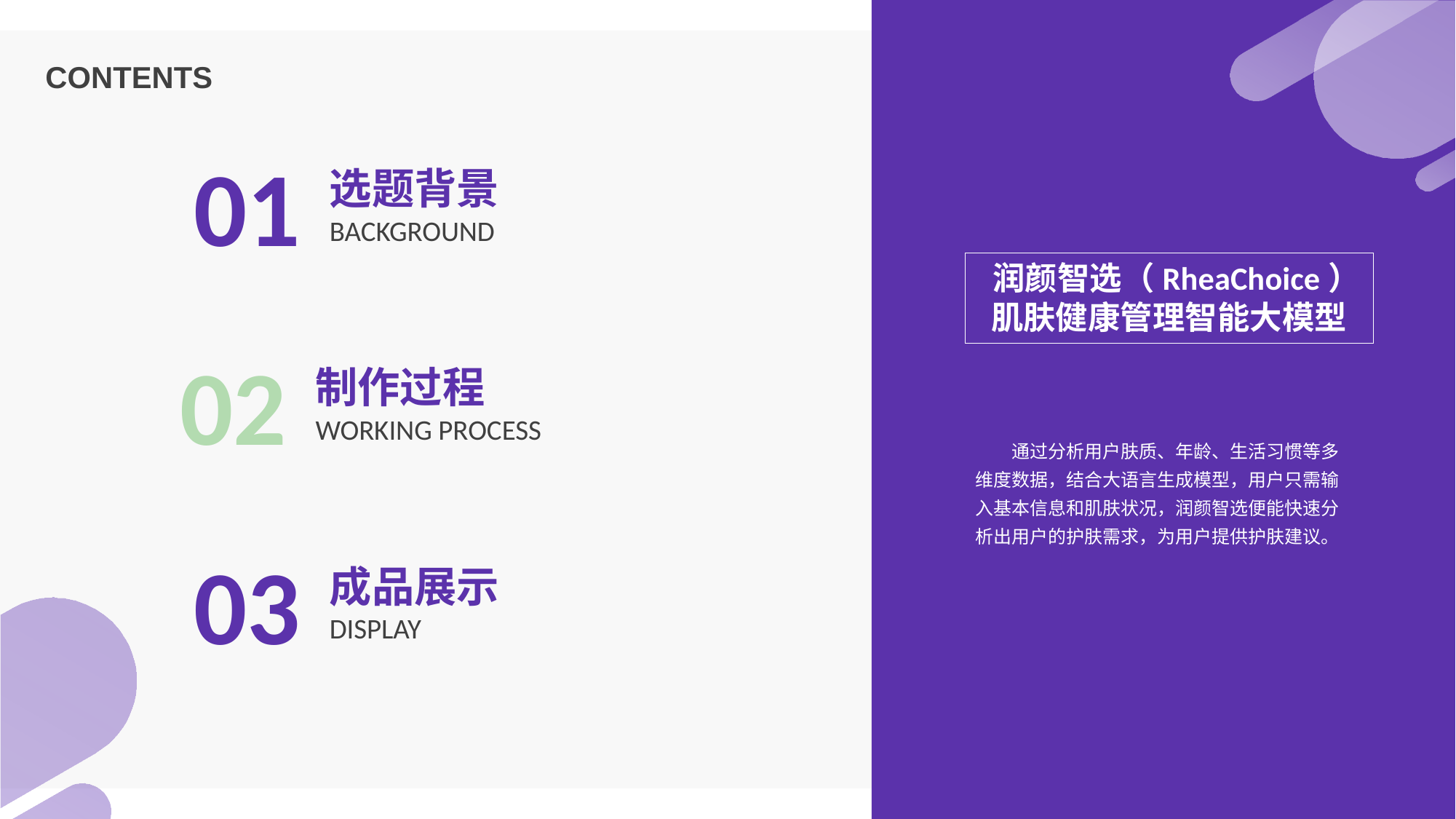

CONTENTS
01
选题背景
BACKGROUND
 润颜智选（RheaChoice）
肌肤健康管理智能大模型
02
制作过程
WORKING PROCESS
        通过分析用户肤质、年龄、生活习惯等多维度数据，结合大语言生成模型，用户只需输入基本信息和肌肤状况，润颜智选便能快速分析出用户的护肤需求，为用户提供护肤建议。
03
成品展示
DISPLAY